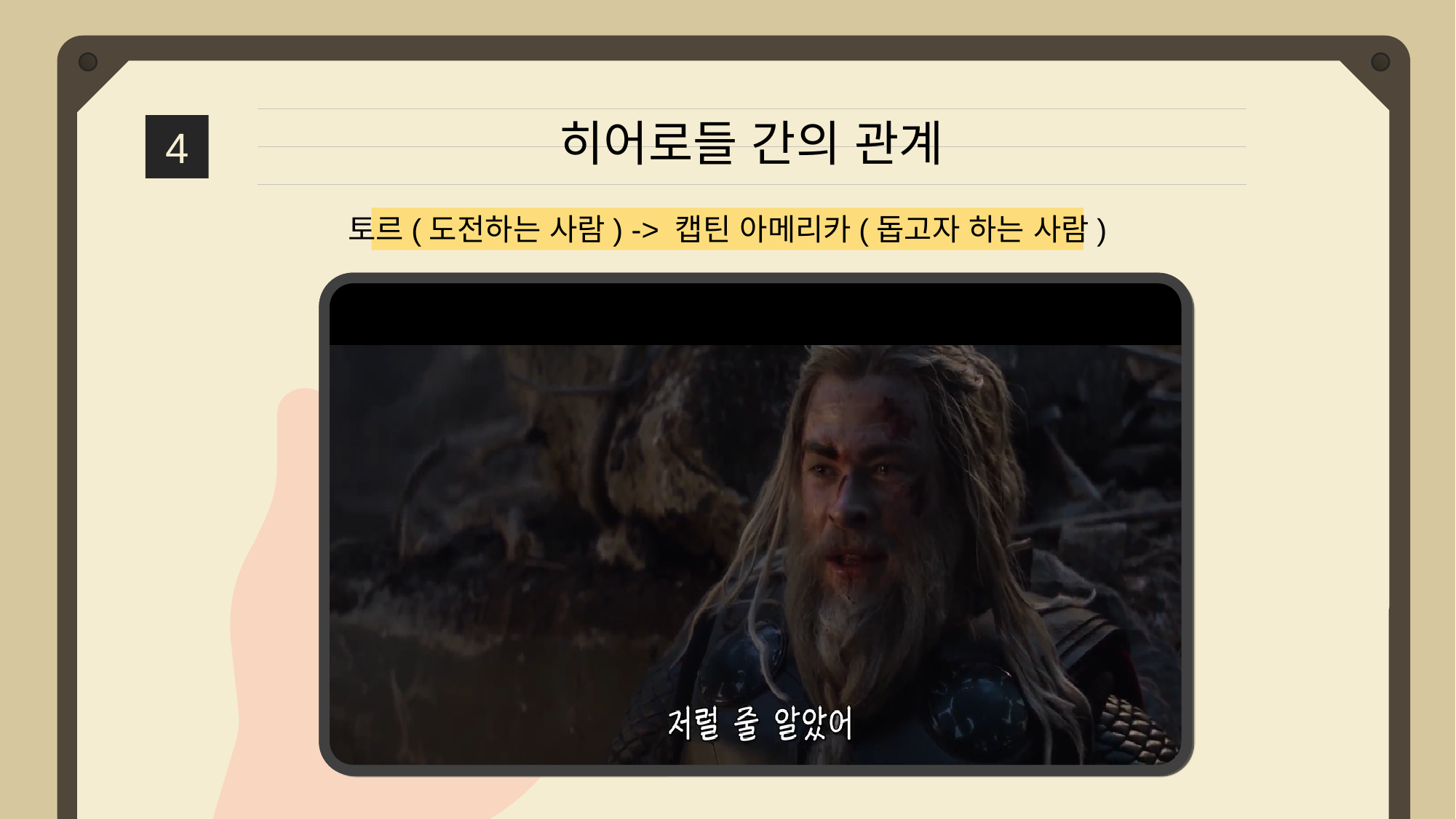

히어로들 간의 관계
4
토르(도전하는 사람) -> 캡틴 아메리카(돕고자 하는 사람)